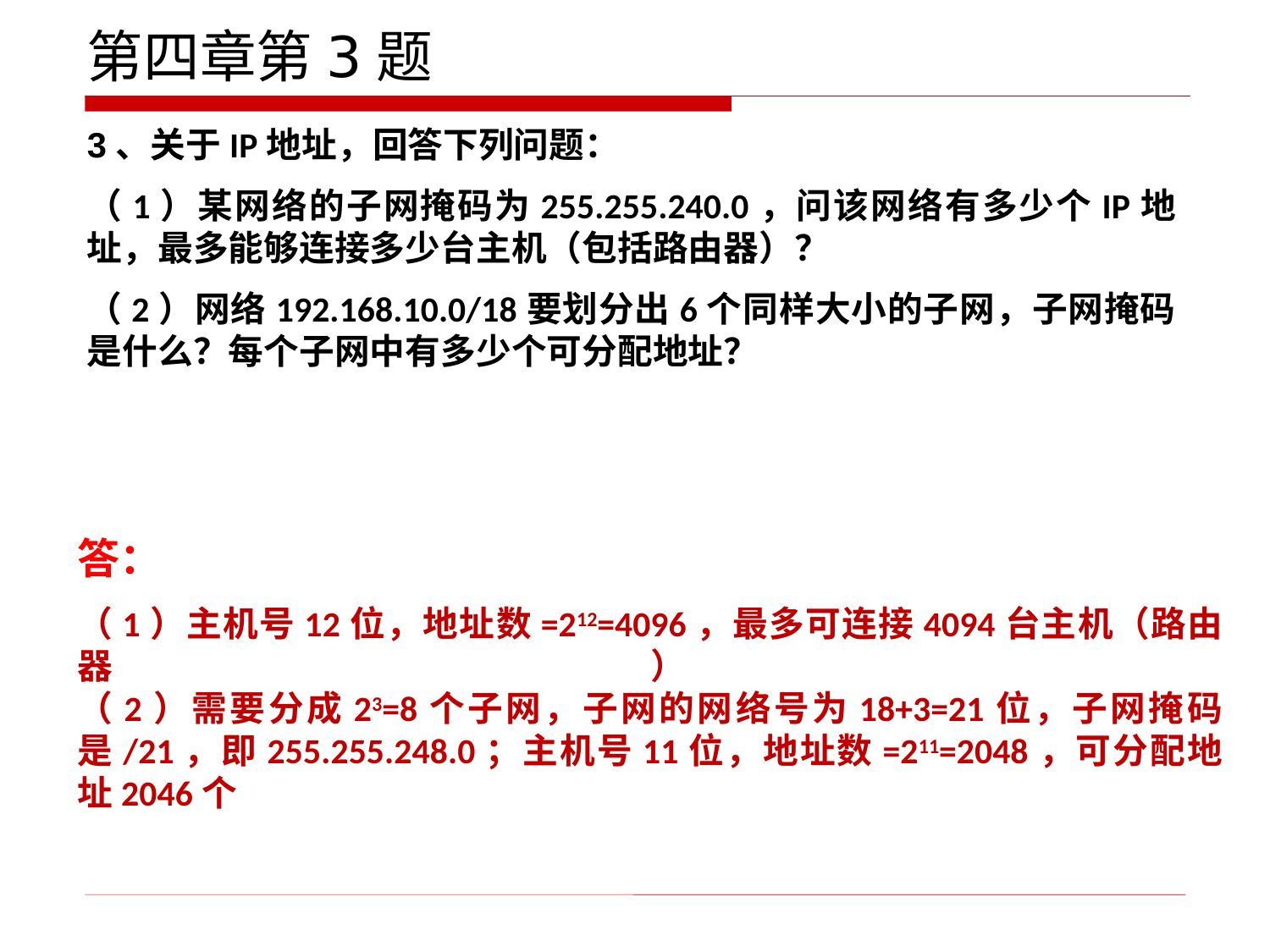

第四章第3题
3、关于IP地址，回答下列问题：
（1）某网络的子网掩码为255.255.240.0，问该网络有多少个IP地址，最多能够连接多少台主机（包括路由器）？
（2）网络192.168.10.0/18要划分出6个同样大小的子网，子网掩码是什么？每个子网中有多少个可分配地址？

答：
（1）主机号12位，地址数=212=4096，最多可连接4094台主机（路由器）
（2）需要分成23=8个子网，子网的网络号为18+3=21位，子网掩码是/21，即255.255.248.0；主机号11位，地址数=211=2048，可分配地址2046个